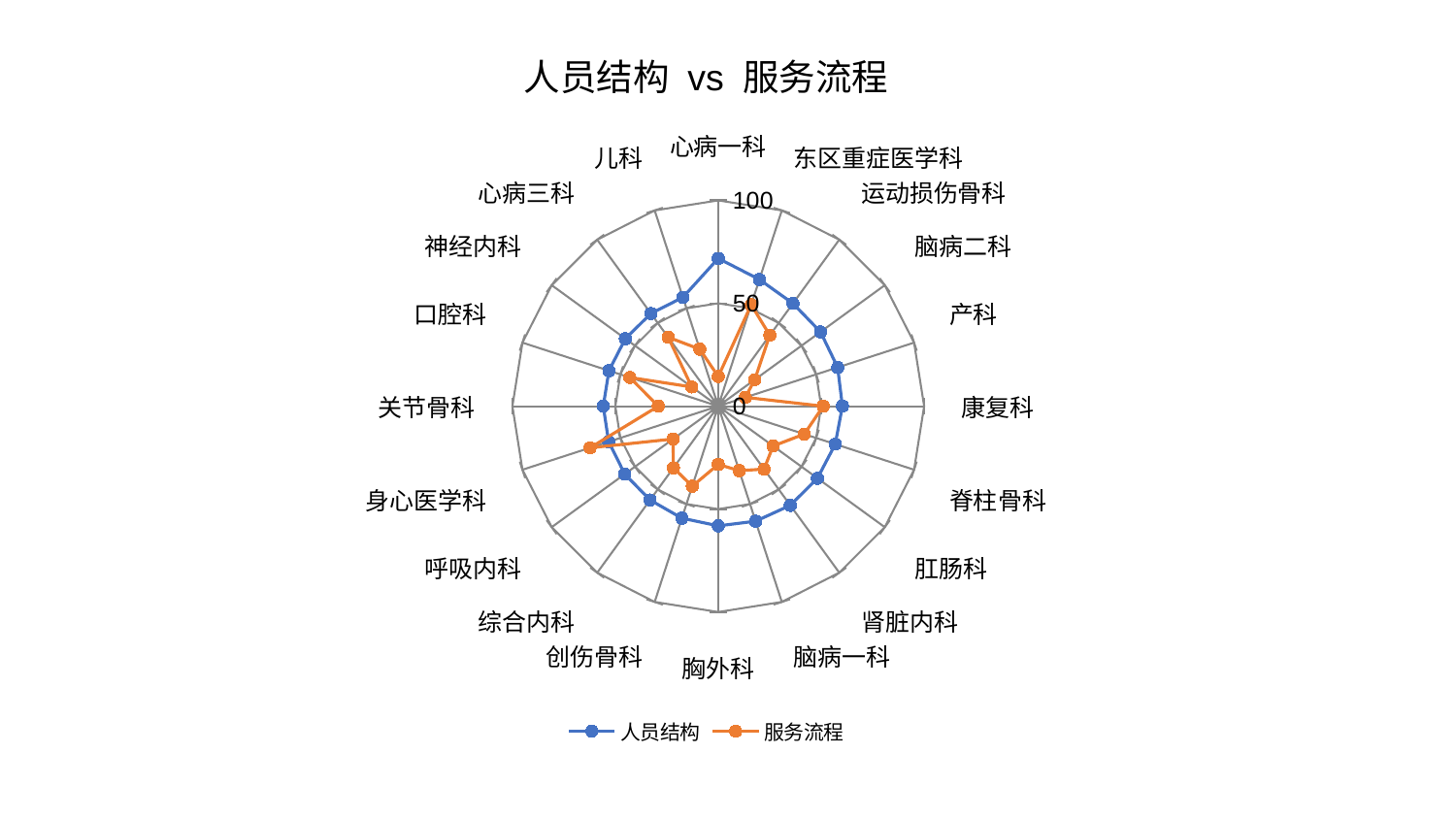

### Chart: 人员结构 vs 服务流程

| Category | 人员结构 | 服务流程 |
|---|---|---|
| 心病一科 | 71.80102454058809 | 14.428290667861042 |
| 东区重症医学科 | 64.72393646639121 | 51.804698501984575 |
| 运动损伤骨科 | 61.73069176303306 | 42.62025986730019 |
| 脑病二科 | 61.390987838811206 | 21.91102163416083 |
| 产科 | 60.99977337172661 | 13.832806906564898 |
| 康复科 | 60.31609474443549 | 50.99692642311672 |
| 脊柱骨科 | 59.74802801559003 | 43.95750409264634 |
| 肛肠科 | 59.57345509314078 | 32.95839121213538 |
| 肾脏内科 | 59.564213537197915 | 37.83820671674299 |
| 脑病一科 | 58.764408489392665 | 32.95532973282308 |
| 胸外科 | 58.14552484286913 | 28.298486597589417 |
| 创伤骨科 | 57.21668318757657 | 40.880518753316586 |
| 综合内科 | 56.36418673578585 | 37.0649743628547 |
| 呼吸内科 | 56.13814176735663 | 27.1533298012566 |
| 身心医学科 | 55.99219094451291 | 65.47152460522824 |
| 关节骨科 | 55.86446162323718 | 29.146493013900745 |
| 口腔科 | 55.83873044004492 | 45.18747761430103 |
| 神经内科 | 55.79644964625847 | 15.904254898500394 |
| 心病三科 | 55.658948244677575 | 41.432701405016495 |
| 儿科 | 55.588325423184706 | 29.15341331558617 |
27